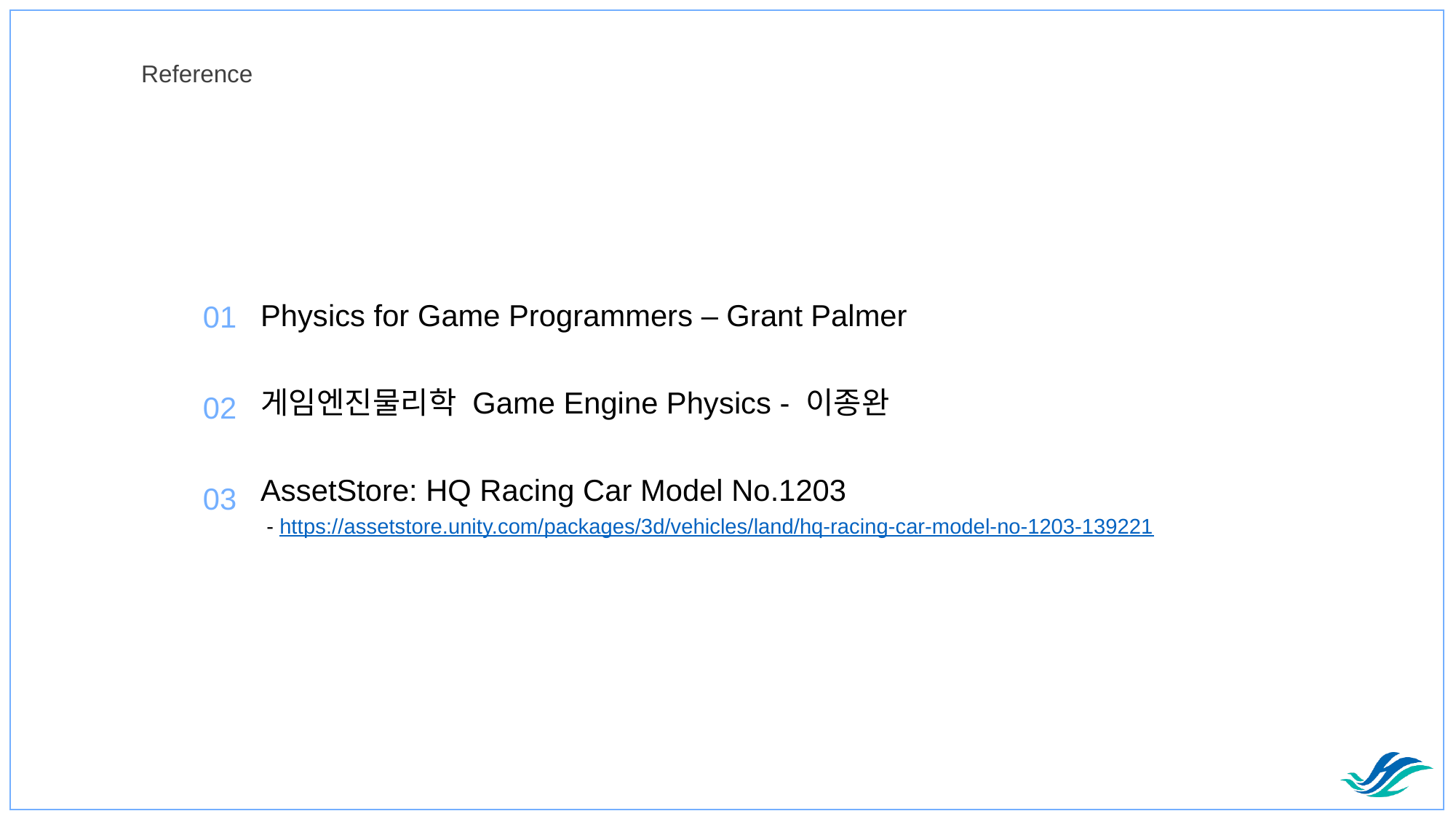

Reference
01
Physics for Game Programmers – Grant Palmer

게임엔진물리학 Game Engine Physics - 이종완

AssetStore: HQ Racing Car Model No.1203
 - https://assetstore.unity.com/packages/3d/vehicles/land/hq-racing-car-model-no-1203-139221
02
03